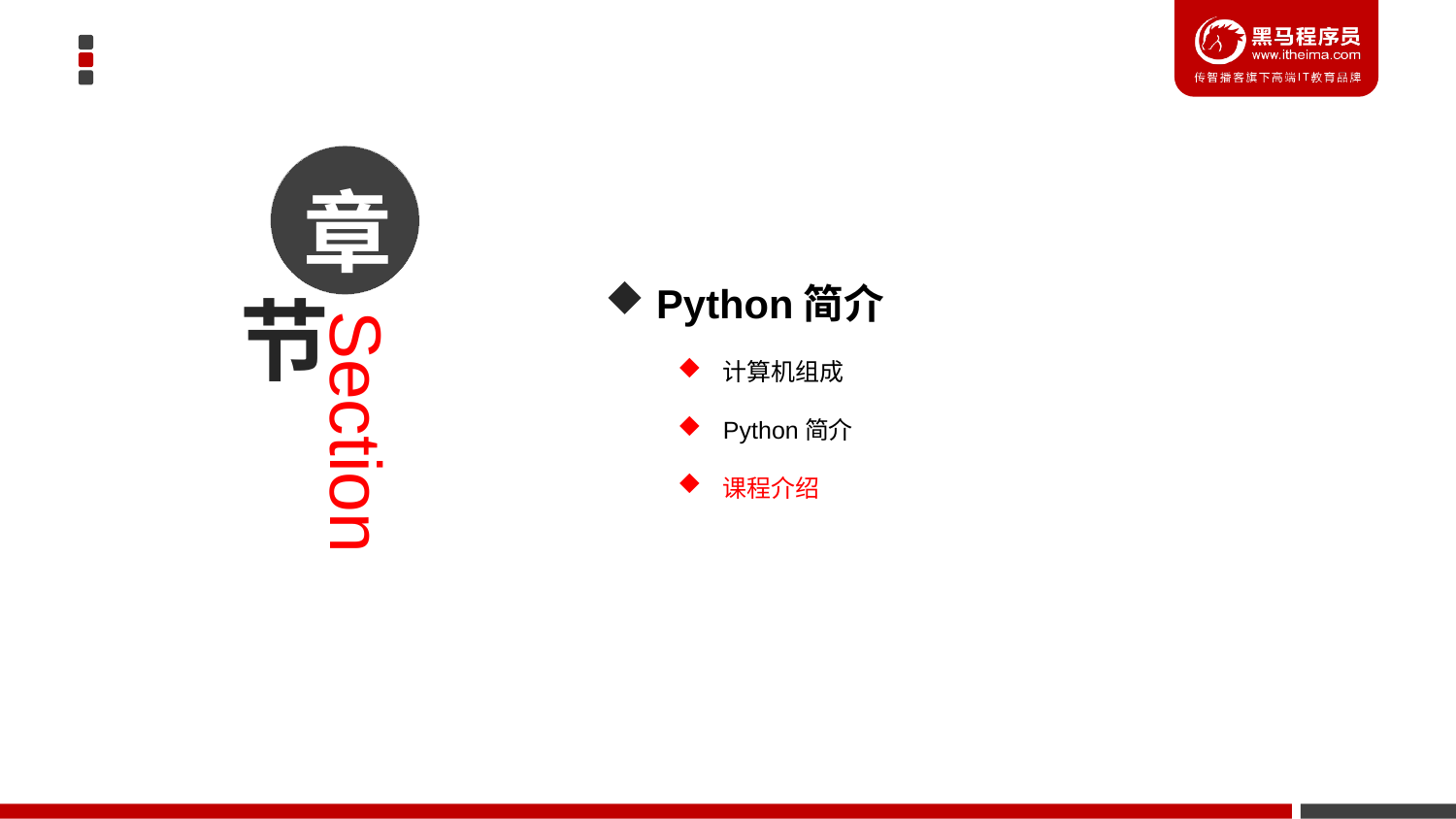

章
 Python简介
计算机组成
Python简介
课程介绍

节
Section